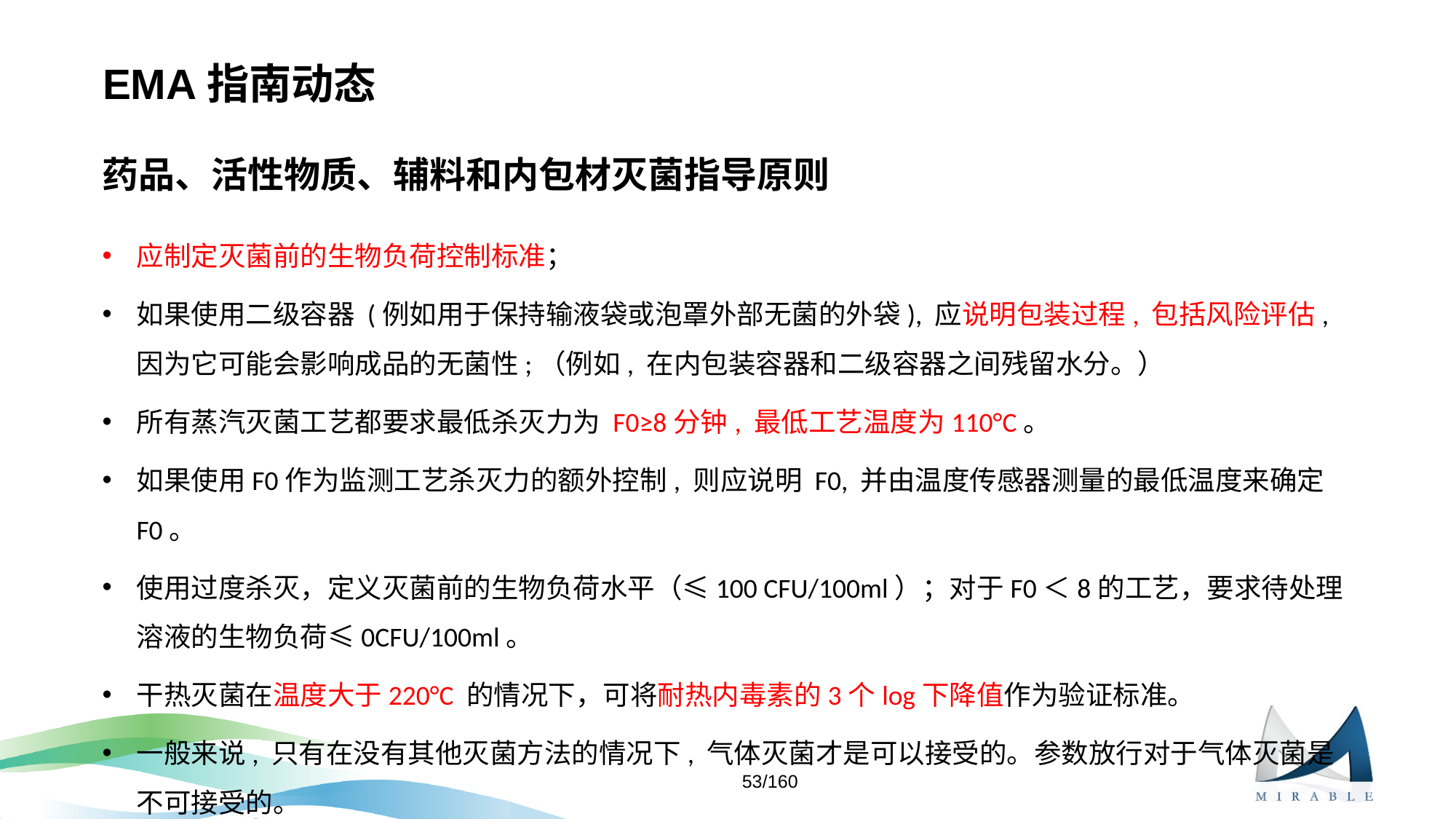

# EMA指南动态
药品、活性物质、辅料和内包材灭菌指导原则
应制定灭菌前的生物负荷控制标准；
如果使用二级容器 (例如用于保持输液袋或泡罩外部无菌的外袋), 应说明包装过程, 包括风险评估, 因为它可能会影响成品的无菌性;（例如, 在内包装容器和二级容器之间残留水分。）
所有蒸汽灭菌工艺都要求最低杀灭力为 F0≥8分钟, 最低工艺温度为110°C。
如果使用F0作为监测工艺杀灭力的额外控制, 则应说明 F0, 并由温度传感器测量的最低温度来确定 F0。
使用过度杀灭，定义灭菌前的生物负荷水平（≤100 CFU/100ml）；对于F0＜8的工艺，要求待处理溶液的生物负荷≤0CFU/100ml。
干热灭菌在温度大于220°C 的情况下，可将耐热内毒素的3个log下降值作为验证标准。
一般来说, 只有在没有其他灭菌方法的情况下, 气体灭菌才是可以接受的。参数放行对于气体灭菌是不可接受的。
53/160